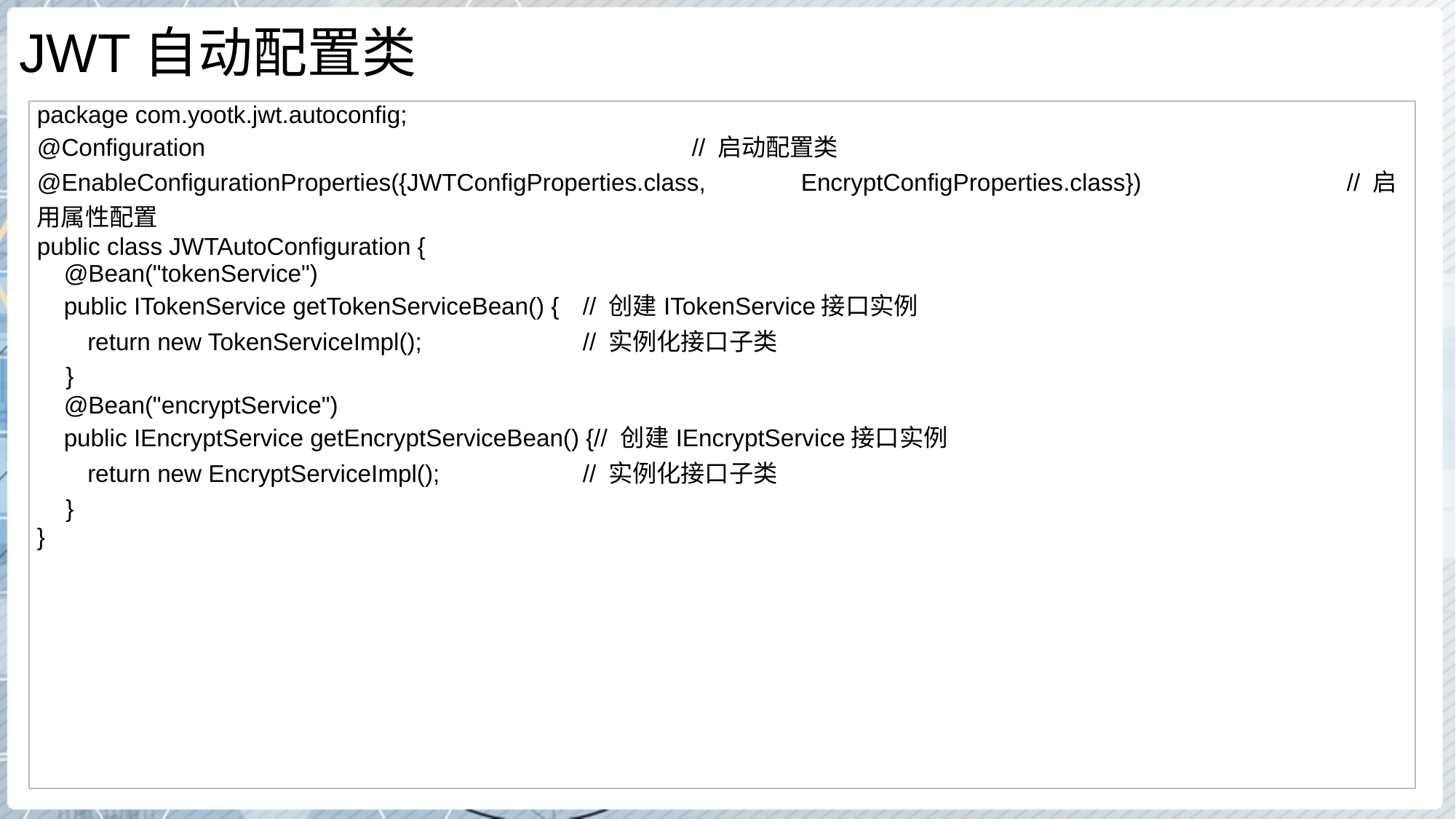

# JWT自动配置类
| package com.yootk.jwt.autoconfig; @Configuration // 启动配置类 @EnableConfigurationProperties({JWTConfigProperties.class, EncryptConfigProperties.class}) // 启用属性配置 public class JWTAutoConfiguration { @Bean("tokenService") public ITokenService getTokenServiceBean() { // 创建ITokenService接口实例 return new TokenServiceImpl(); // 实例化接口子类 } @Bean("encryptService") public IEncryptService getEncryptServiceBean() {// 创建IEncryptService接口实例 return new EncryptServiceImpl(); // 实例化接口子类 } } |
| --- |